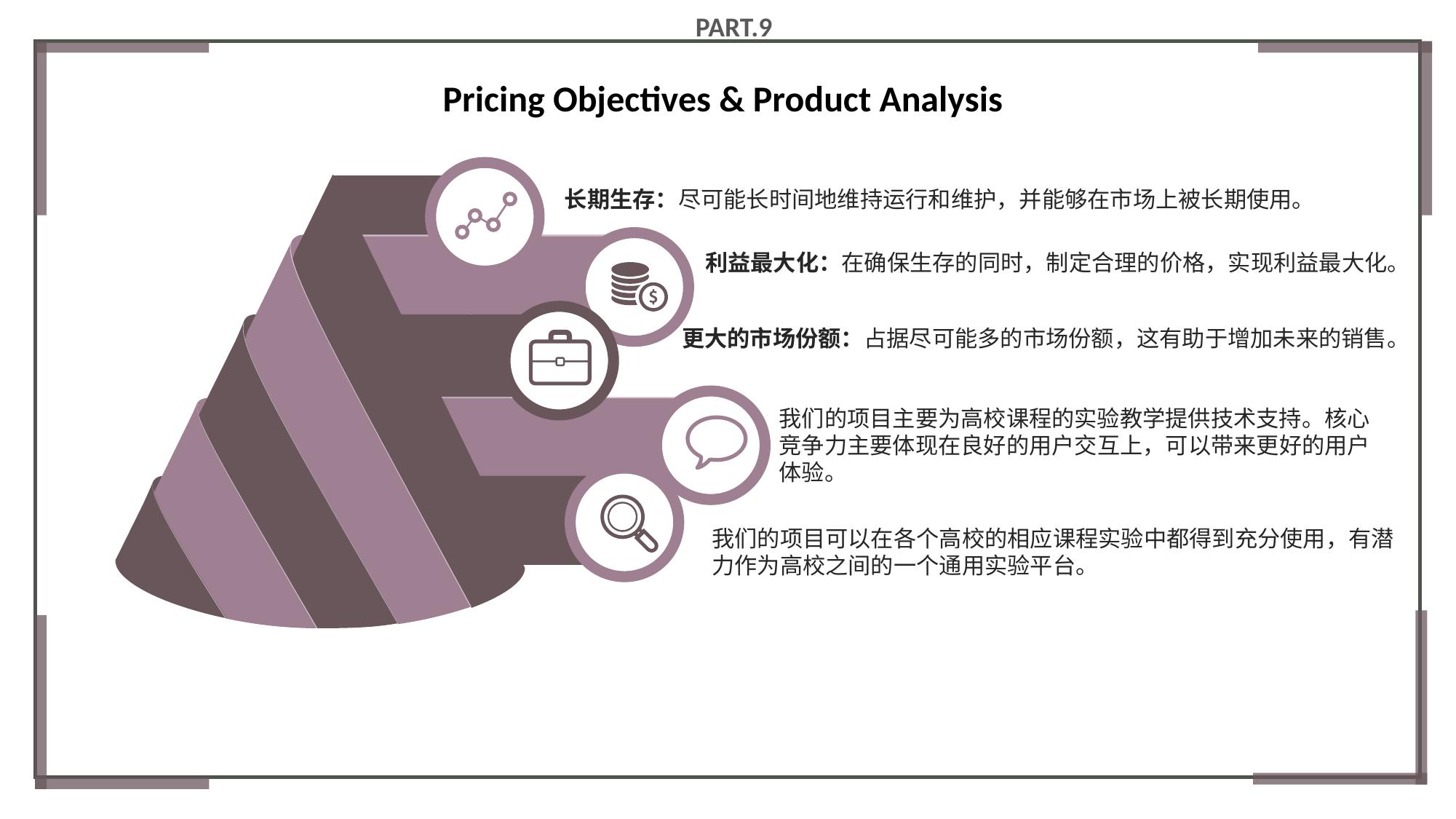

PART.9

Pricing Objectives & Product Analysis

长期生存：尽可能长时间地维持运行和维护，并能够在市场上被长期使用。

利益最大化：在确保生存的同时，制定合理的价格，实现利益最大化。

更大的市场份额：占据尽可能多的市场份额，这有助于增加未来的销售。

我们的项目主要为高校课程的实验教学提供技术支持。核心竞争力主要体现在良好的用户交互上，可以带来更好的用户体验。

我们的项目可以在各个高校的相应课程实验中都得到充分使用，有潜力作为高校之间的一个通用实验平台。